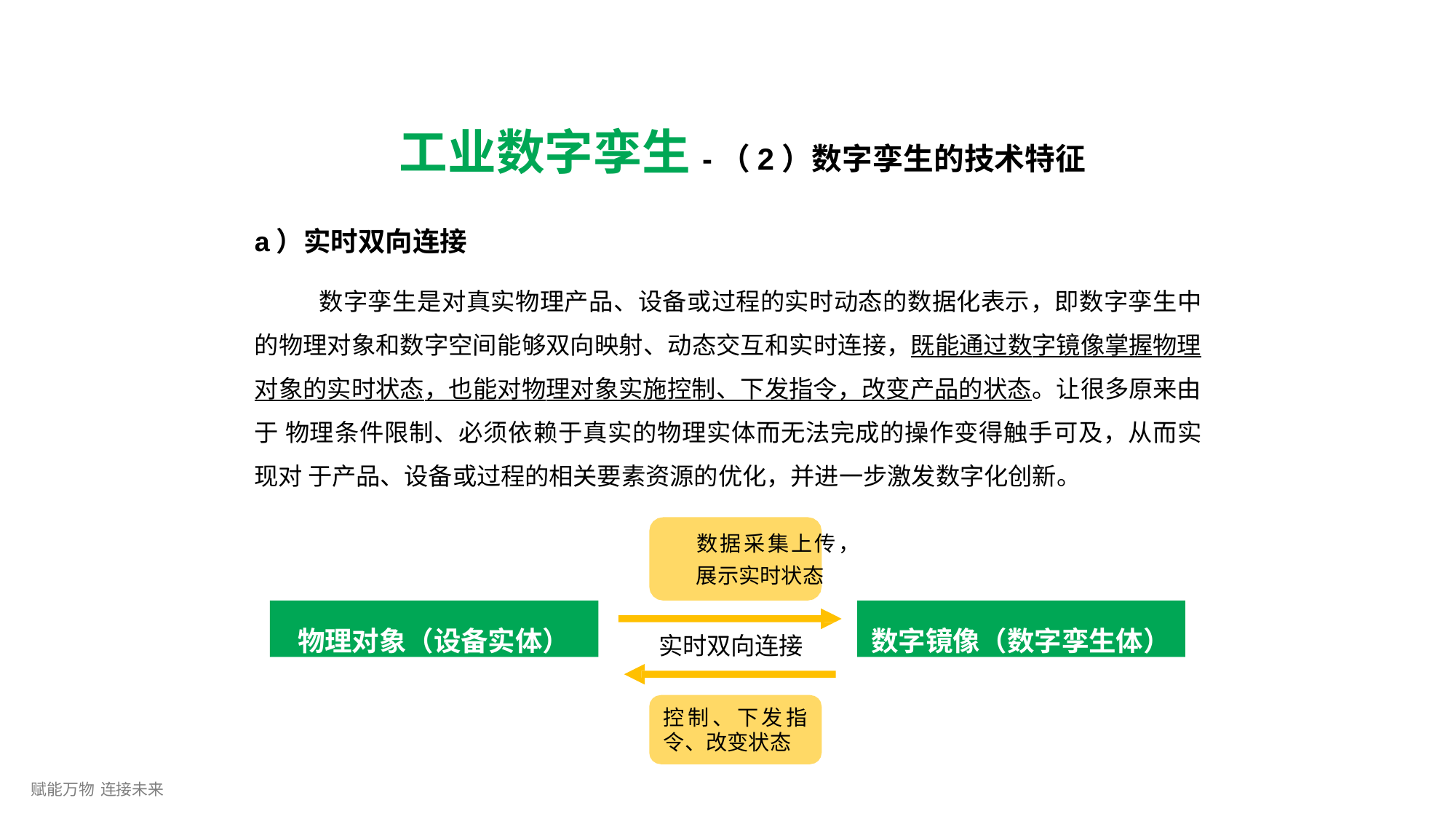

# 工业数字孪生-（2）数字孪生的技术特征
a）实时双向连接
数字孪生是对真实物理产品、设备或过程的实时动态的数据化表示，即数字孪生中 的物理对象和数字空间能够双向映射、动态交互和实时连接，既能通过数字镜像掌握物理 对象的实时状态，也能对物理对象实施控制、下发指令，改变产品的状态。让很多原来由于 物理条件限制、必须依赖于真实的物理实体而无法完成的操作变得触手可及，从而实现对 于产品、设备或过程的相关要素资源的优化，并进一步激发数字化创新。

数据采集上传，
展示实时状态

物理对象（设备实体）
数字镜像（数字孪生体）

实时双向连接

控制、下发指 令、改变状态
赋能万物 连接未来